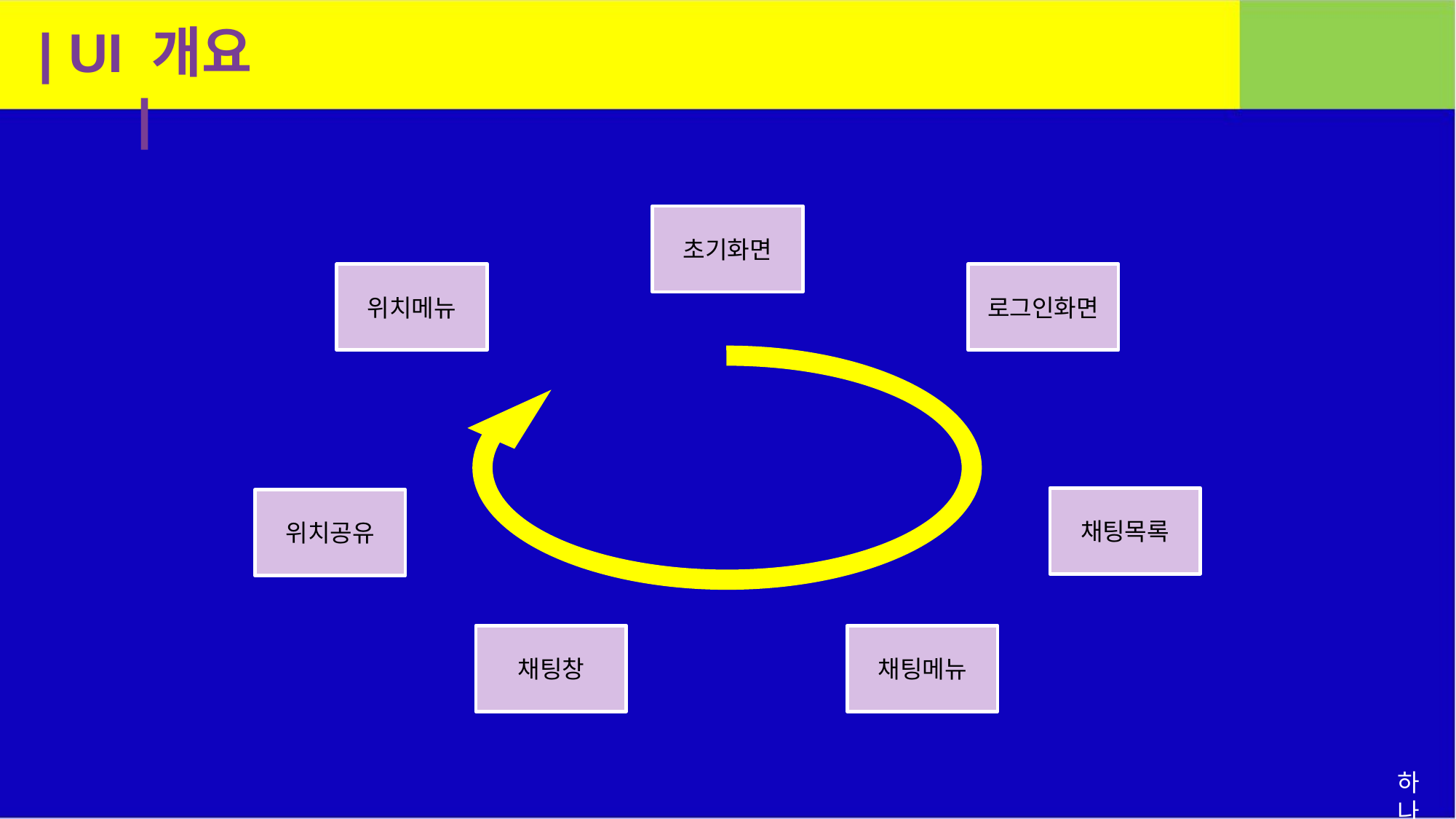

| UI 개요 |
초기화면
위치메뉴
로그인화면

채팅목록
위치공유
채팅창
채팅메뉴
하나